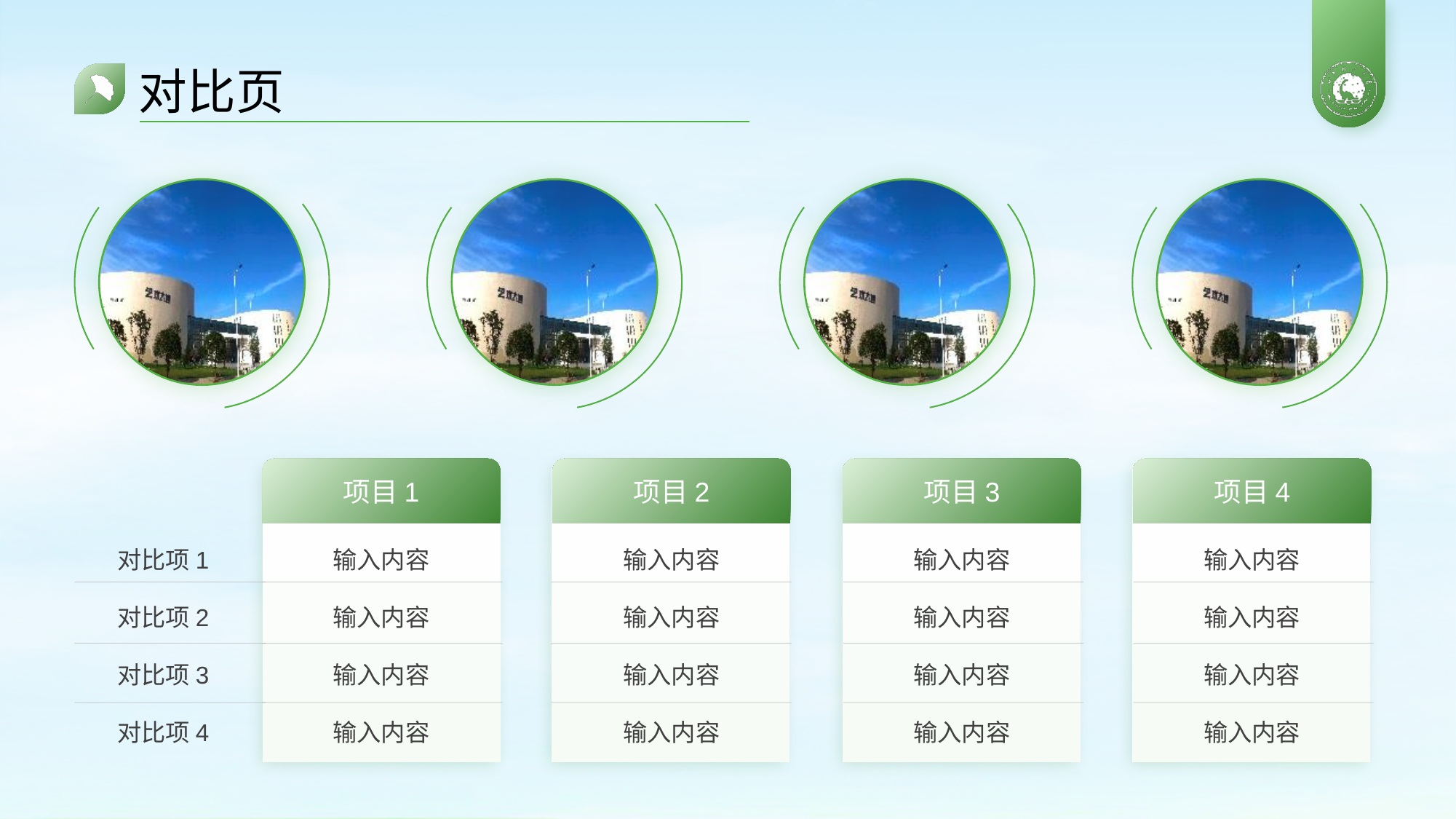

# 对比页

项目1
项目2
项目3
项目4
对比项1
输入内容
输入内容
输入内容
输入内容
对比项2
输入内容
输入内容
输入内容
输入内容
对比项3
输入内容
输入内容
输入内容
输入内容
对比项4
输入内容
输入内容
输入内容
输入内容